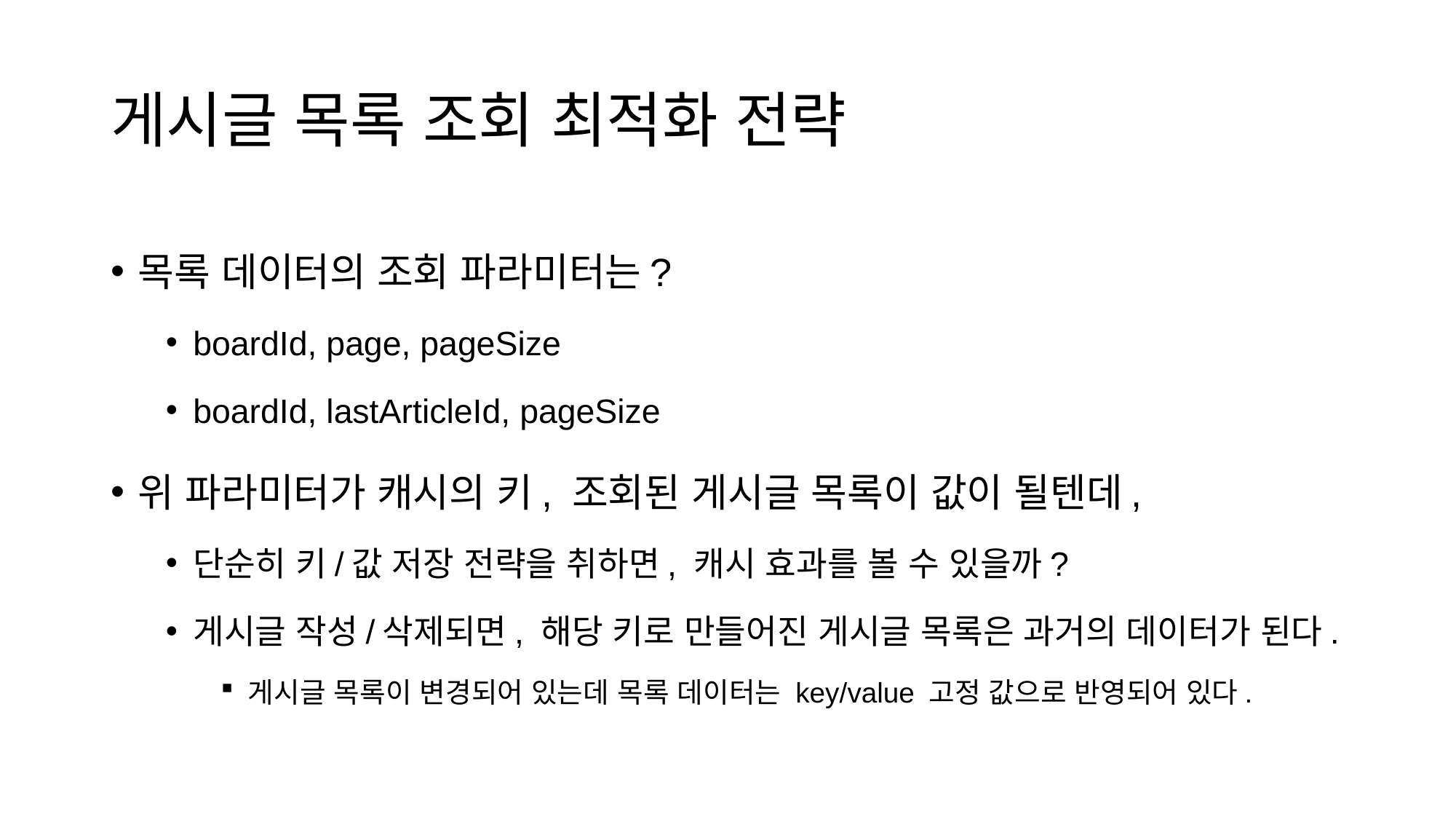

# 게시글 목록 조회 최적화 전략
목록 데이터의 조회 파라미터는?
boardId, page, pageSize
boardId, lastArticleId, pageSize
위 파라미터가 캐시의 키, 조회된 게시글 목록이 값이 될텐데,
단순히 키/값 저장 전략을 취하면, 캐시 효과를 볼 수 있을까?
게시글 작성/삭제되면, 해당 키로 만들어진 게시글 목록은 과거의 데이터가 된다.
게시글 목록이 변경되어 있는데 목록 데이터는 key/value 고정 값으로 반영되어 있다.